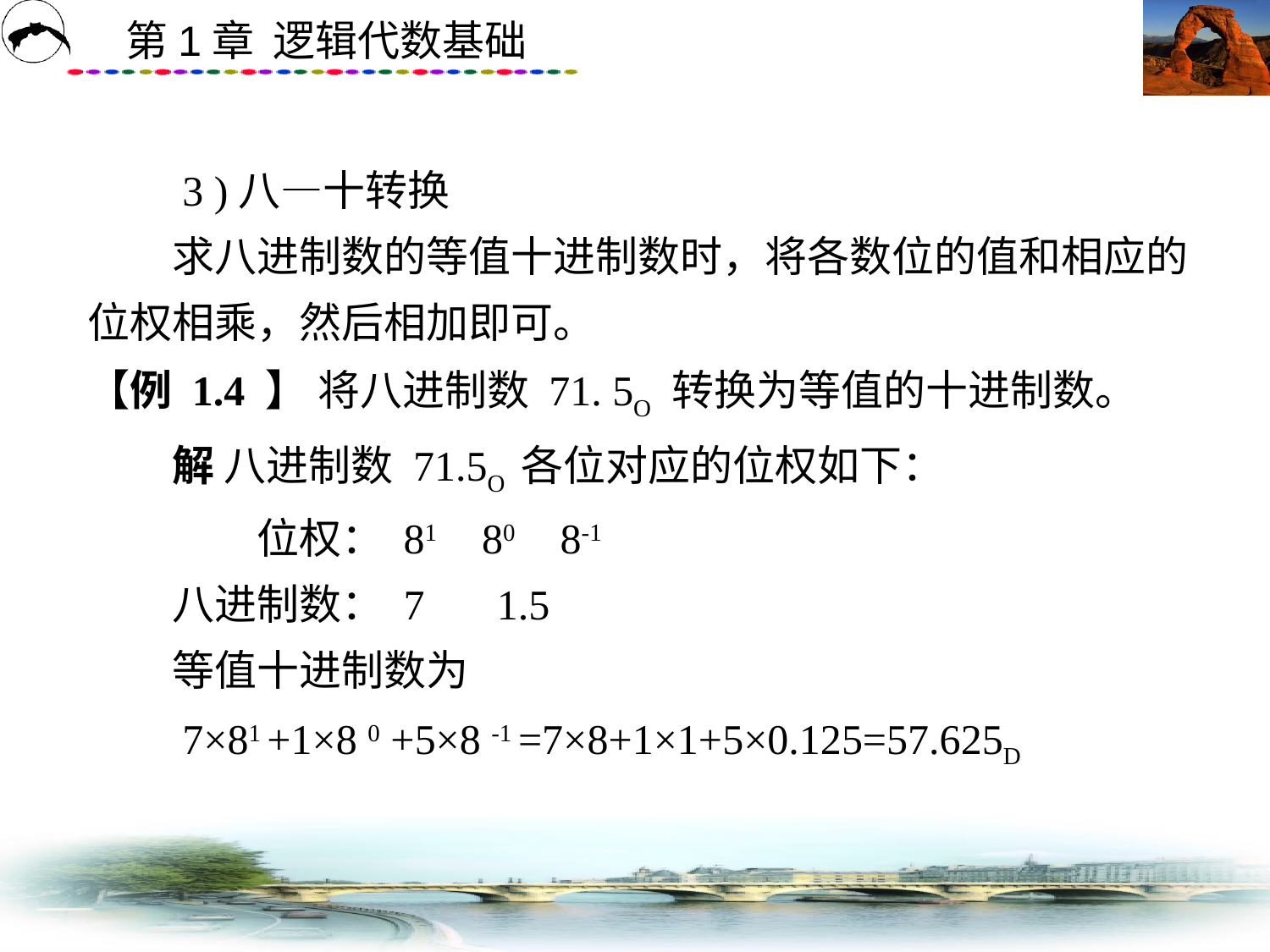

# 3 )八—十转换 　　求八进制数的等值十进制数时，将各数位的值和相应的位权相乘，然后相加即可。 【例 1.4 】 将八进制数 71. 5O 转换为等值的十进制数。 　　解 八进制数 71.5O 各位对应的位权如下： 　　　　位权： 81　80　8-1 　　八进制数： 7　 1.5 　　等值十进制数为 　　7×81 +1×8 0 +5×8 -1 =7×8+1×1+5×0.125=57.625D